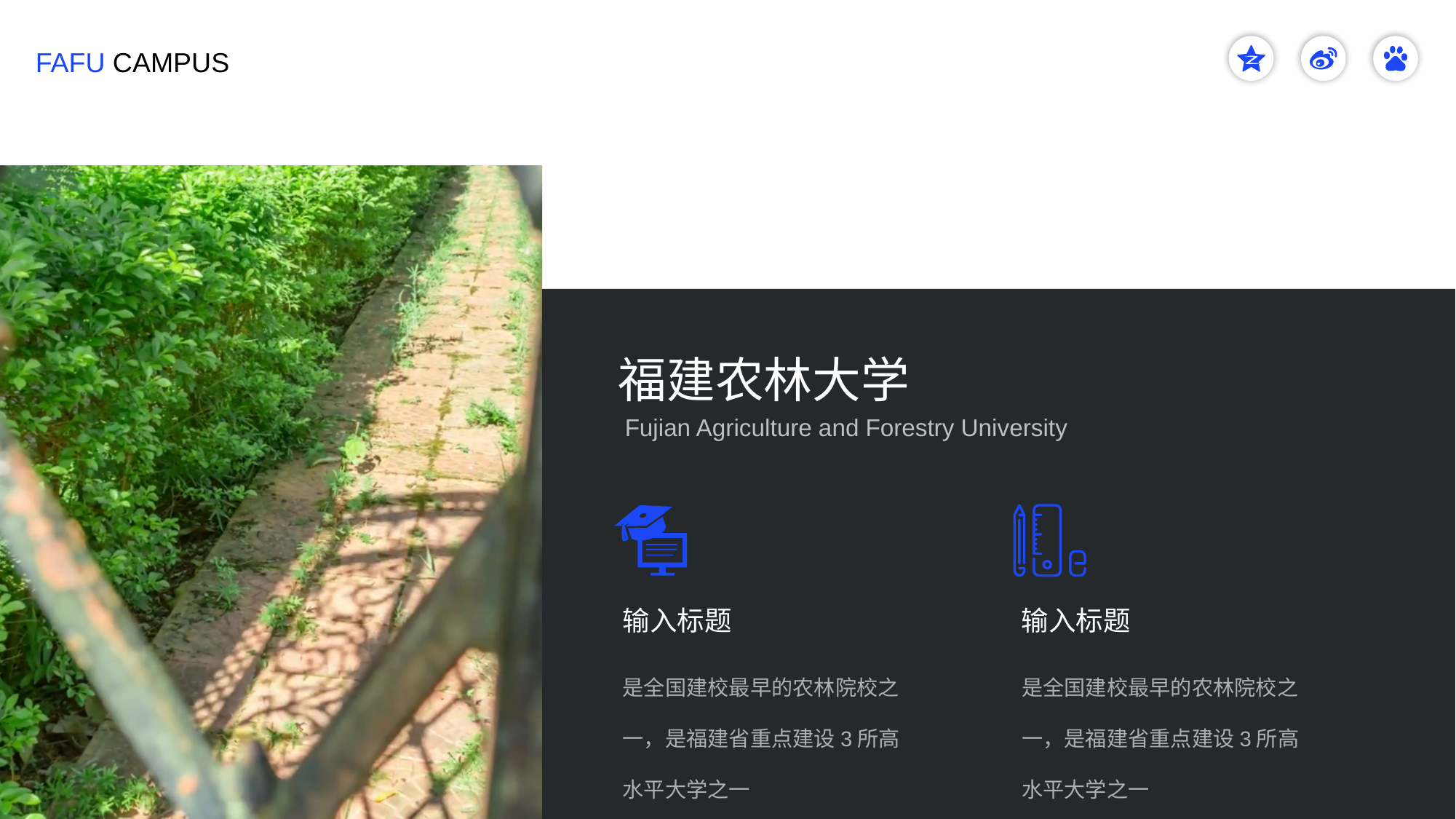

FAFU CAMPUS

福建农林大学
Fujian Agriculture and Forestry University

输入标题
是全国建校最早的农林院校之一，是福建省重点建设3所高水平大学之一

输入标题
是全国建校最早的农林院校之一，是福建省重点建设3所高水平大学之一